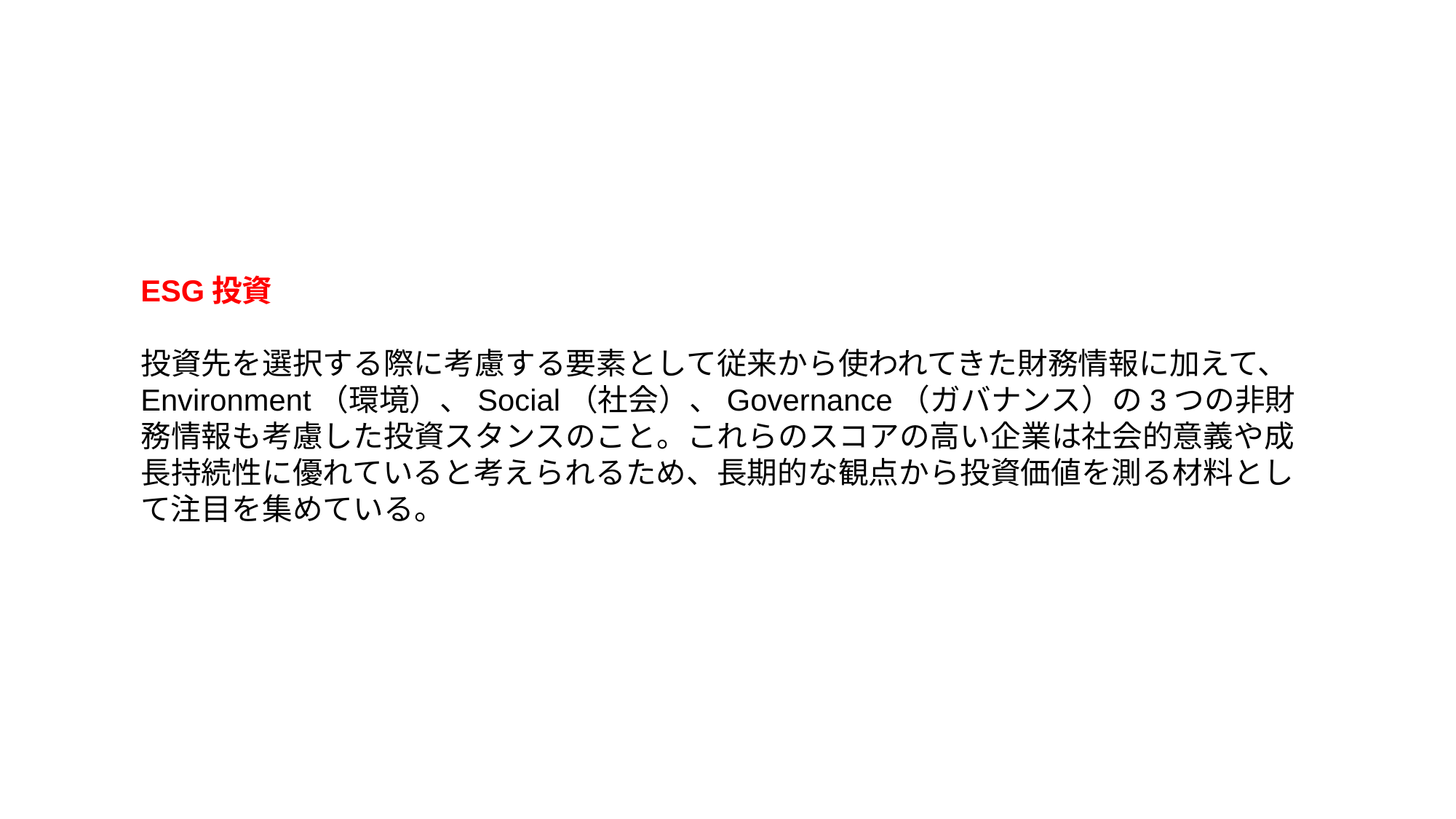

ESG投資

投資先を選択する際に考慮する要素として従来から使われてきた財務情報に加えて、Environment（環境）、Social（社会）、Governance（ガバナンス）の3つの非財務情報も考慮した投資スタンスのこと。これらのスコアの高い企業は社会的意義や成長持続性に優れていると考えられるため、長期的な観点から投資価値を測る材料として注目を集めている。